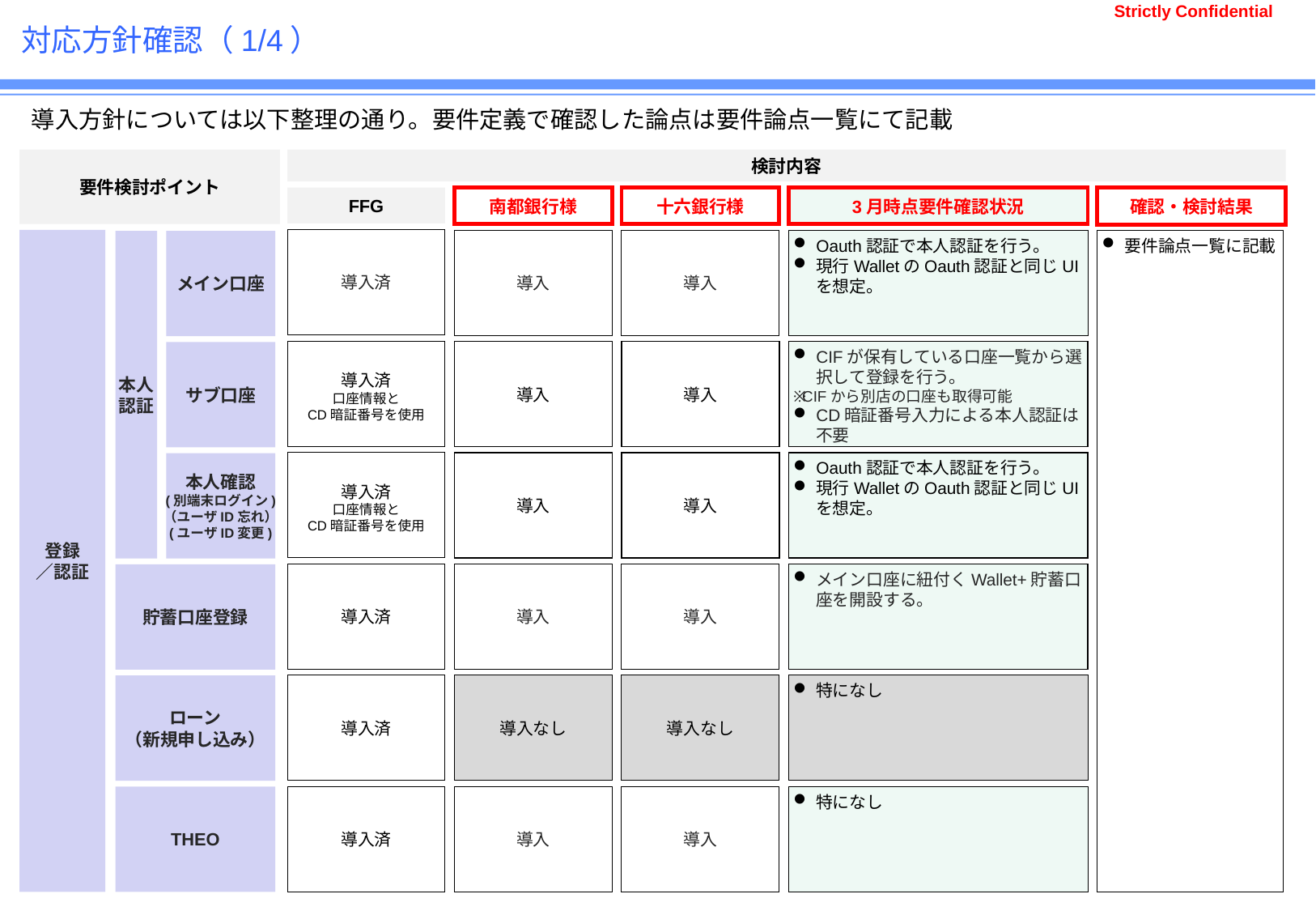

# 対応方針確認（1/4）
導入方針については以下整理の通り。要件定義で確認した論点は要件論点一覧にて記載
検討内容
要件検討ポイント
FFG
南都銀行様
十六銀行様
3月時点要件確認状況
確認・検討結果
導入済
登録
／認証
導入
導入
Oauth認証で本人認証を行う。
現行WalletのOauth認証と同じUIを想定。

要件論点一覧に記載
本人
認証
メイン口座
導入済
口座情報と
CD暗証番号を使用
導入
導入
CIFが保有している口座一覧から選択して登録を行う。
※CIFから別店の口座も取得可能
CD暗証番号入力による本人認証は不要
サブ口座
導入済
口座情報と
CD暗証番号を使用
導入
導入
Oauth認証で本人認証を行う。
現行WalletのOauth認証と同じUIを想定。

本人確認
(別端末ログイン)
（ユーザID忘れ）
(ユーザID変更)
導入済
導入
導入
メイン口座に紐付くWallet+貯蓄口座を開設する。
貯蓄口座登録
導入済
導入なし
導入なし
特になし
ローン
（新規申し込み）
THEO
導入済
導入
導入
特になし